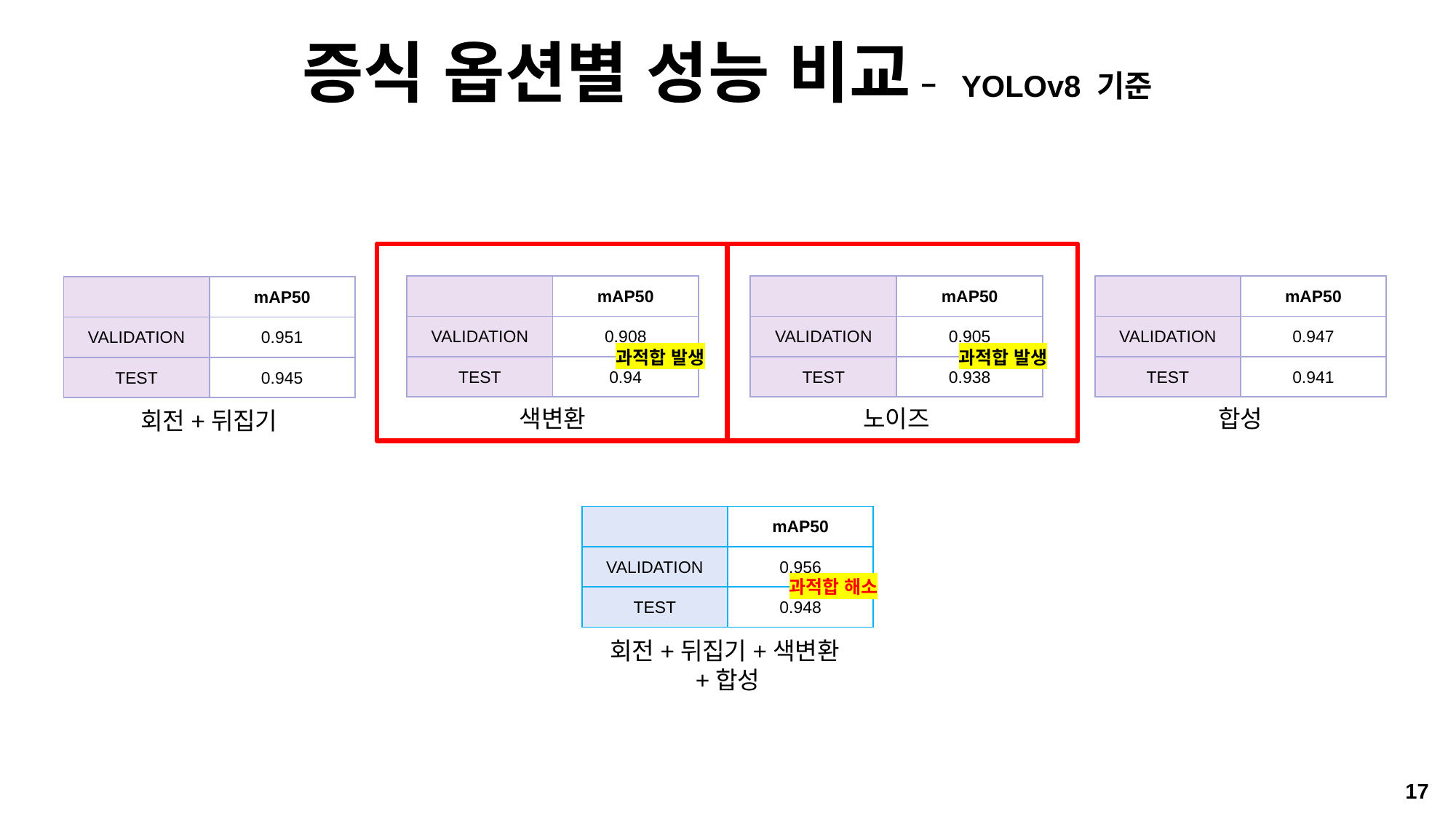

# 증식 옵션별 성능 비교 –  YOLOv8 기준

|  | mAP50 |
| --- | --- |
| VALIDATION | 0.908 |
| TEST | 0.94 |
|  | mAP50 |
| --- | --- |
| VALIDATION | 0.905 |
| TEST | 0.938 |
|  | mAP50 |
| --- | --- |
| VALIDATION | 0.947 |
| TEST | 0.941 |
|  | mAP50 |
| --- | --- |
| VALIDATION | 0.951 |
| TEST | 0.945 |
과적합 발생
과적합 발생
색변환
노이즈
합성
회전+뒤집기
|  | mAP50 |
| --- | --- |
| VALIDATION | 0.956 |
| TEST | 0.948 |
과적합 해소
회전+뒤집기+색변환+합성
17